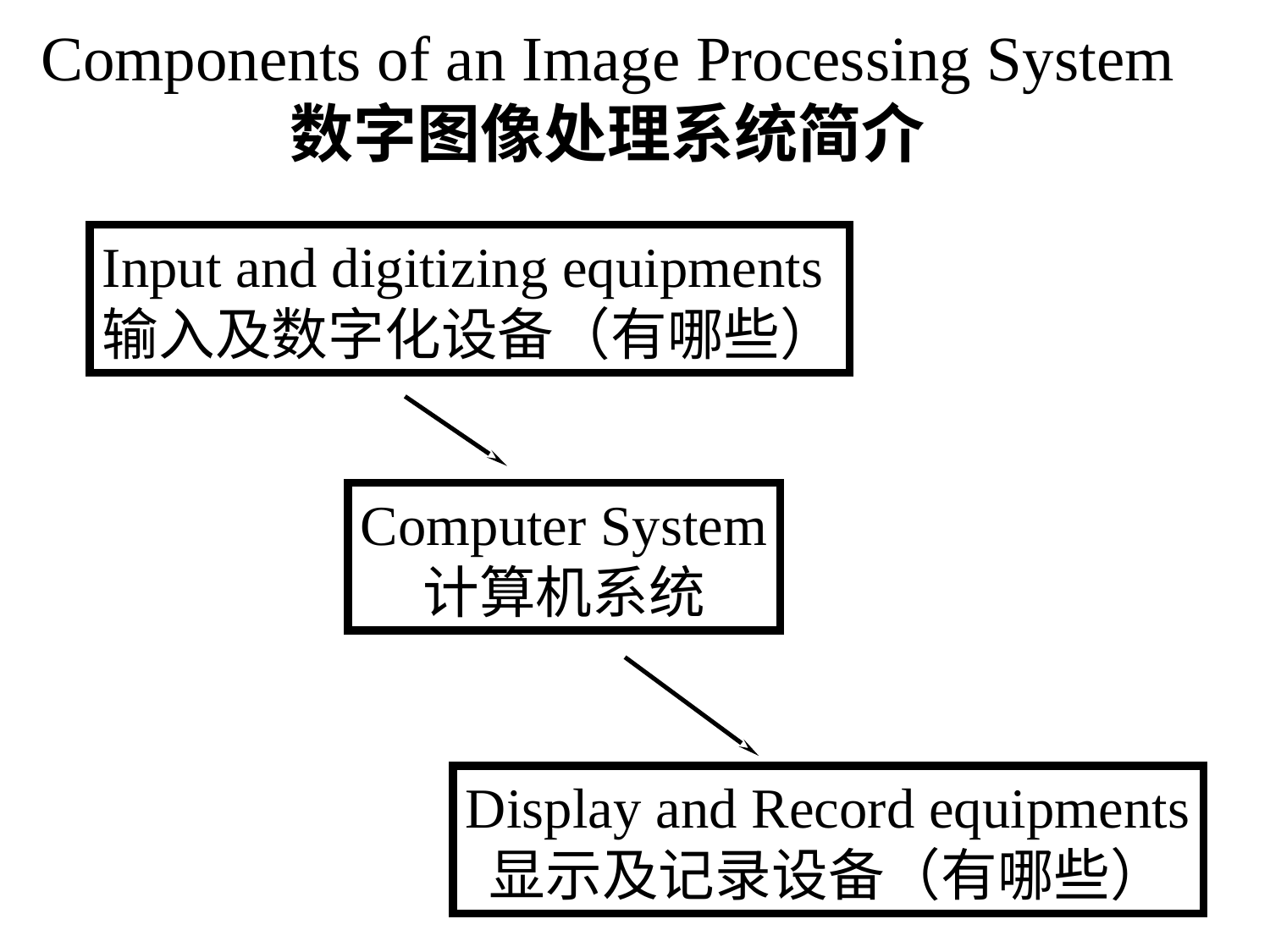

# Components of an Image Processing System 数字图像处理系统简介
Input and digitizing equipments
输入及数字化设备（有哪些）

Computer System
计算机系统

Display and Record equipments
显示及记录设备（有哪些）